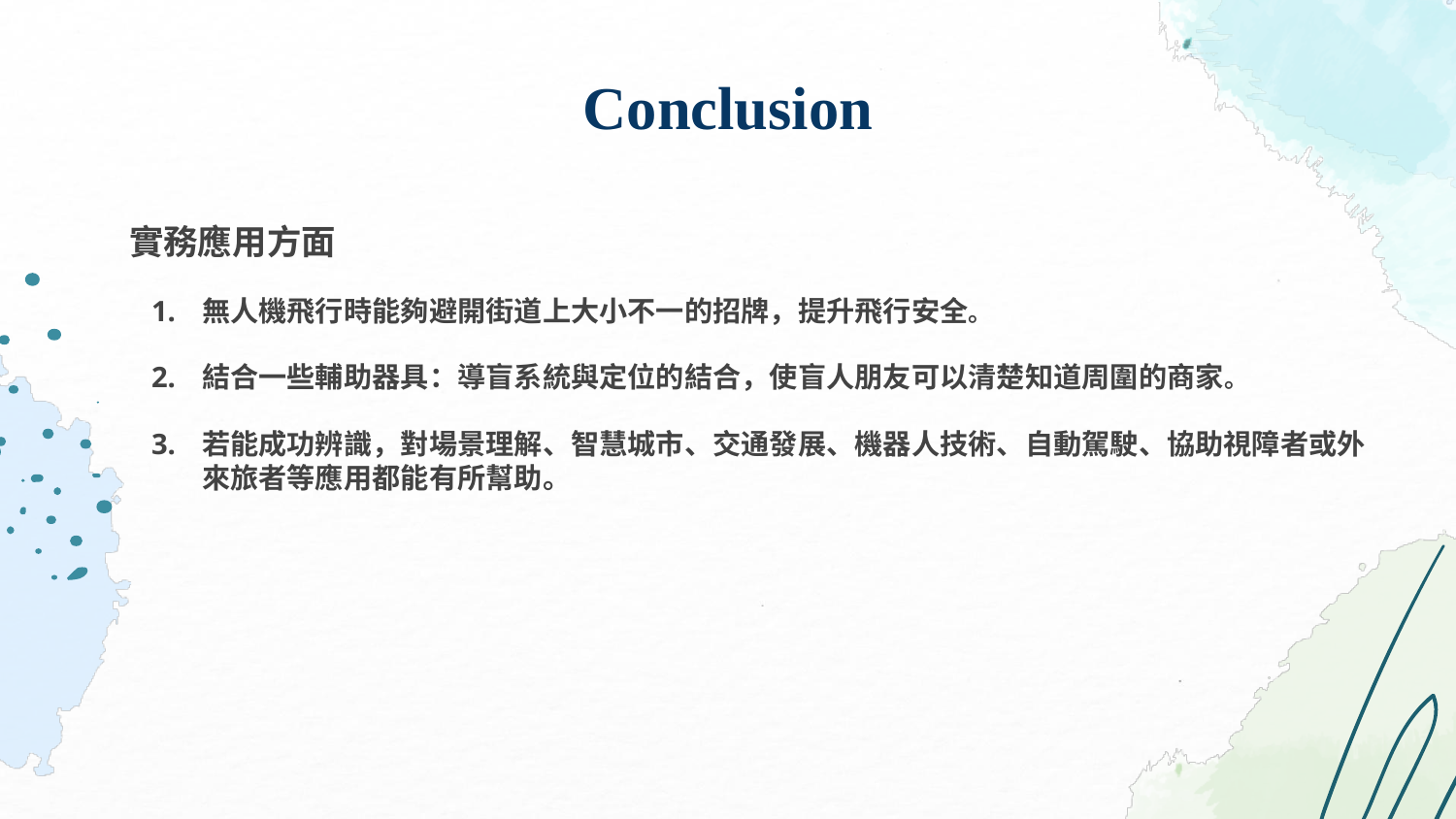

# Conclusion
實務應用方面
無人機飛行時能夠避開街道上大小不一的招牌，提升飛行安全。
結合一些輔助器具：導盲系統與定位的結合，使盲人朋友可以清楚知道周圍的商家。
若能成功辨識，對場景理解、智慧城市、交通發展、機器人技術、自動駕駛、協助視障者或外來旅者等應用都能有所幫助。